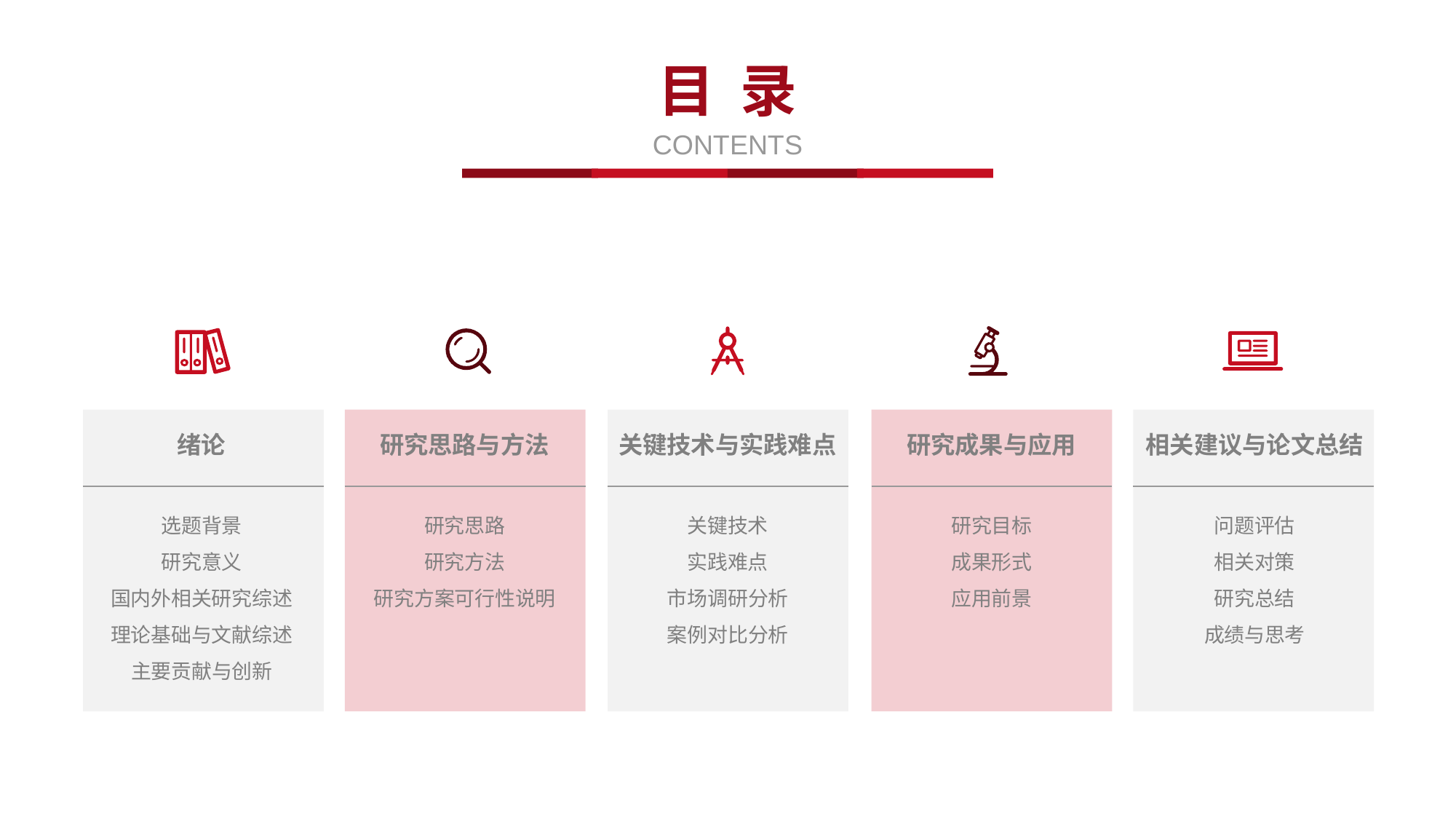

目  录
CONTENTS

绪论
研究思路与方法
关键技术与实践难点
研究成果与应用
相关建议与论文总结
选题背景
研究意义
国内外相关研究综述
理论基础与文献综述
主要贡献与创新
研究思路
研究方法
研究方案可行性说明
关键技术
实践难点
市场调研分析
案例对比分析
研究目标
成果形式
应用前景
问题评估
相关对策
研究总结
成绩与思考